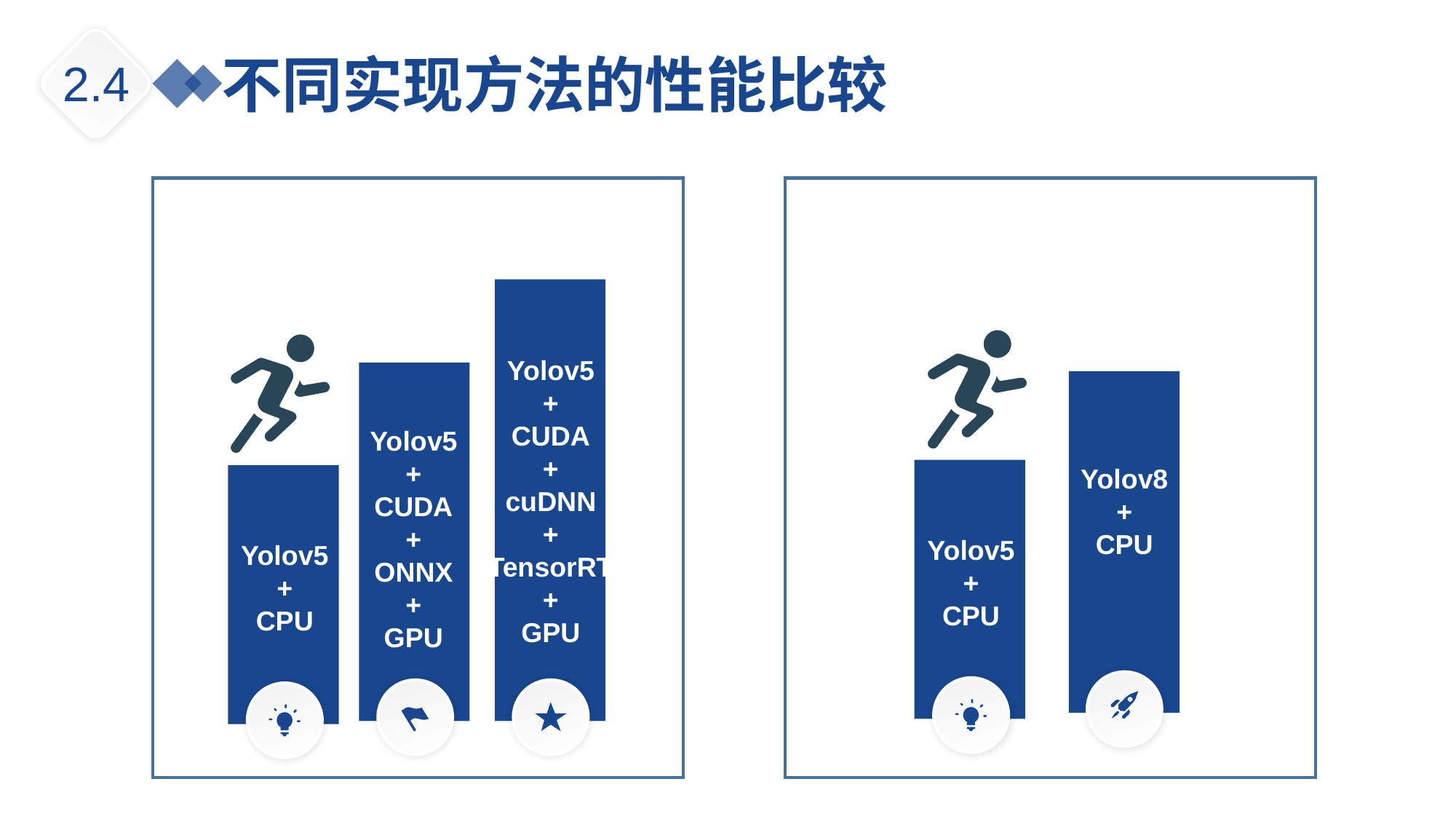

不同实现方法的性能比较

2.4

Yolov5
+
CUDA
+
cuDNN
+
TensorRT
+
GPU

Yolov5
+
CUDA
+
ONNX
+
GPU
Yolov8
+
CPU

Yolov5
+
CPU
Yolov5
+
CPU